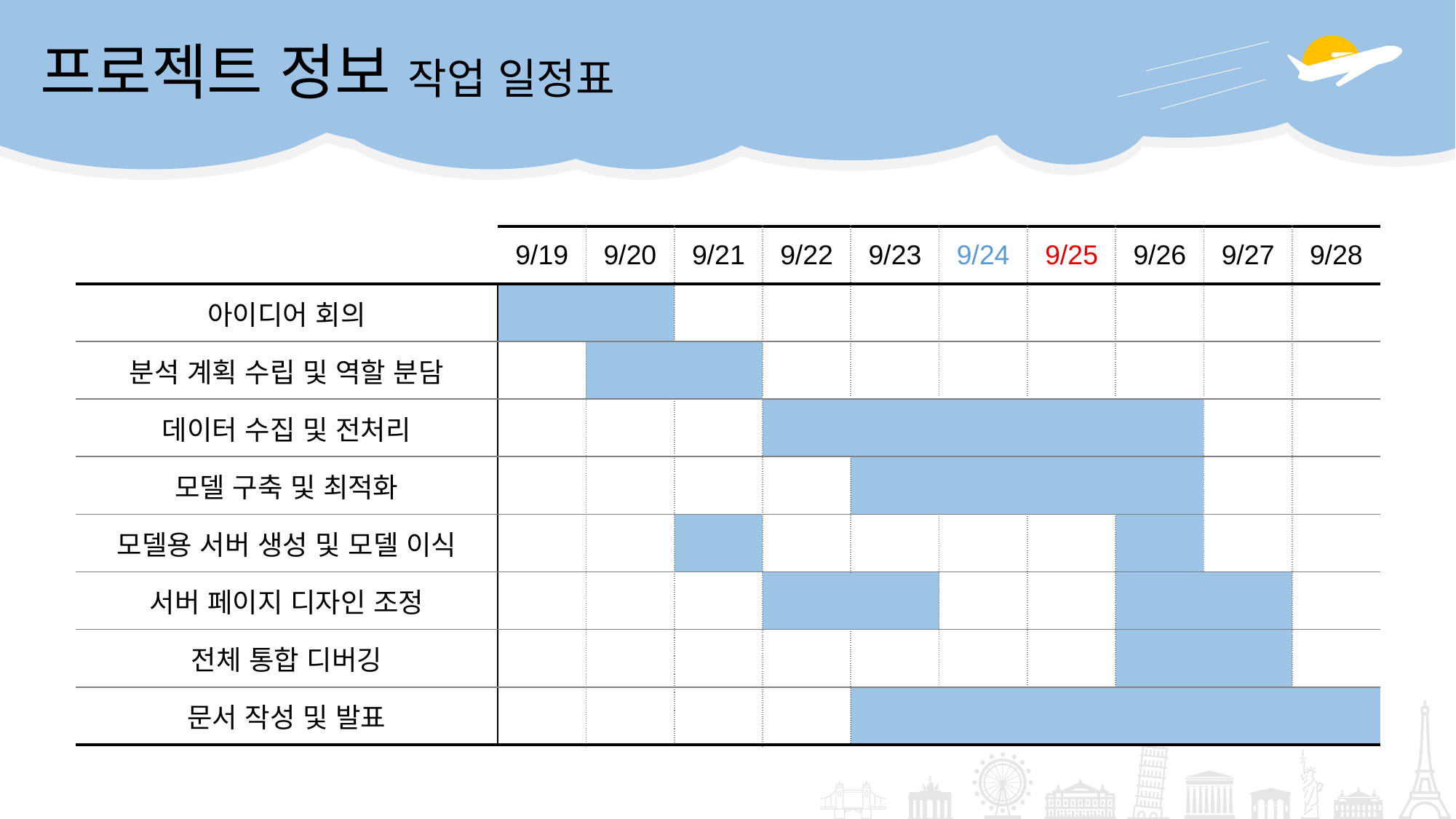

프로젝트 정보 작업 일정표
|  | 9/19 | 9/20 | 9/21 | 9/22 | 9/23 | 9/24 | 9/25 | 9/26 | 9/27 | 9/28 |
| --- | --- | --- | --- | --- | --- | --- | --- | --- | --- | --- |
| 아이디어 회의 |  |  |  |  |  |  |  |  |  |  |
| 분석 계획 수립 및 역할 분담 |  |  |  |  |  |  |  |  |  |  |
| 데이터 수집 및 전처리 |  |  |  |  |  |  |  |  |  |  |
| 모델 구축 및 최적화 |  |  |  |  |  |  |  |  |  |  |
| 모델용 서버 생성 및 모델 이식 |  |  |  |  |  |  |  |  |  |  |
| 서버 페이지 디자인 조정 |  |  |  |  |  |  |  |  |  |  |
| 전체 통합 디버깅 |  |  |  |  |  |  |  |  |  |  |
| 문서 작성 및 발표 |  |  |  |  |  |  |  |  |  |  |